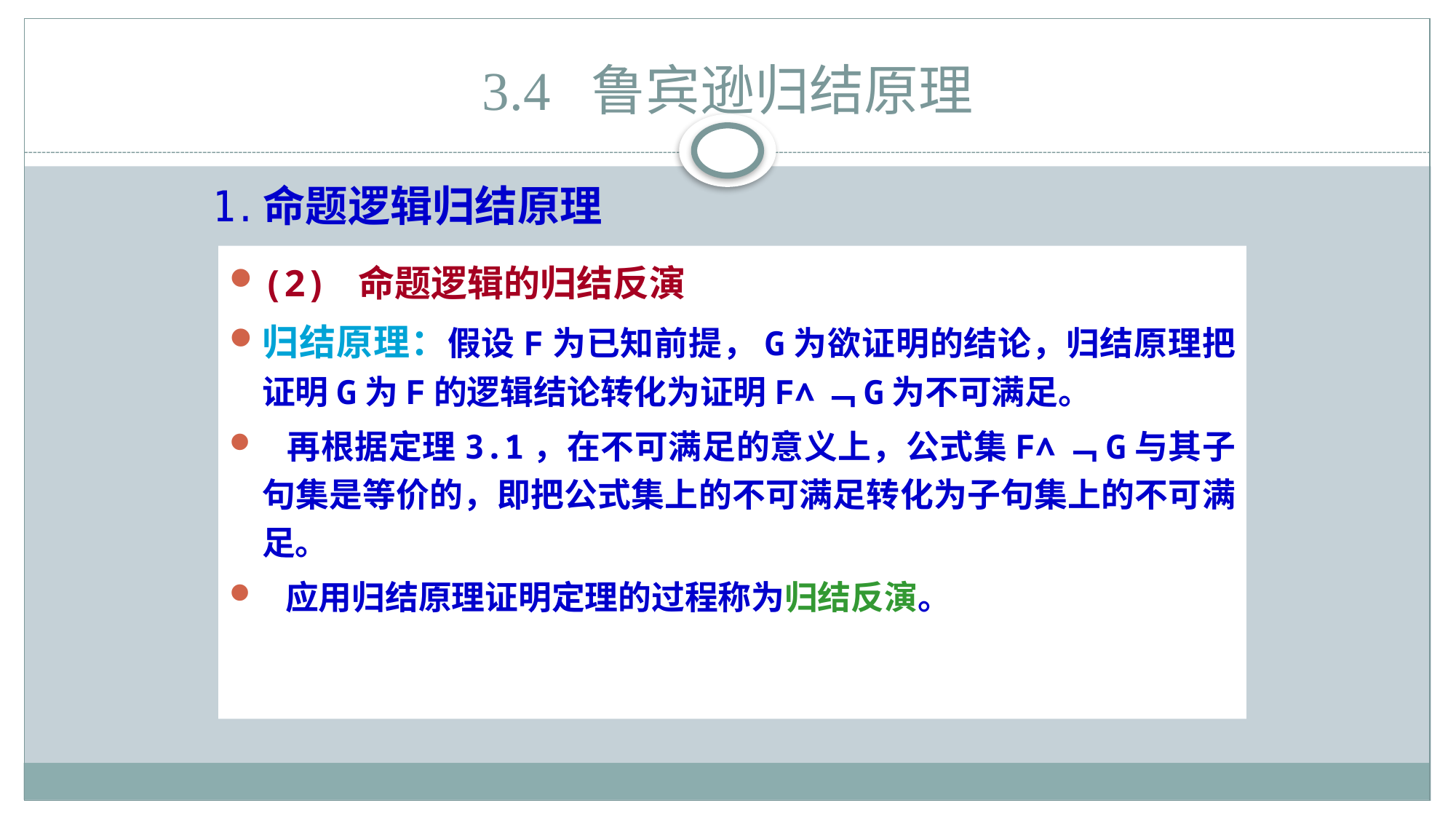

# 3.4  鲁宾逊归结原理
1.命题逻辑归结原理
(2) 命题逻辑的归结反演
归结原理：假设F为已知前提，G为欲证明的结论，归结原理把证明G为F的逻辑结论转化为证明F∧﹁G为不可满足。
  再根据定理3.1，在不可满足的意义上，公式集F∧﹁G与其子句集是等价的，即把公式集上的不可满足转化为子句集上的不可满足。
  应用归结原理证明定理的过程称为归结反演。